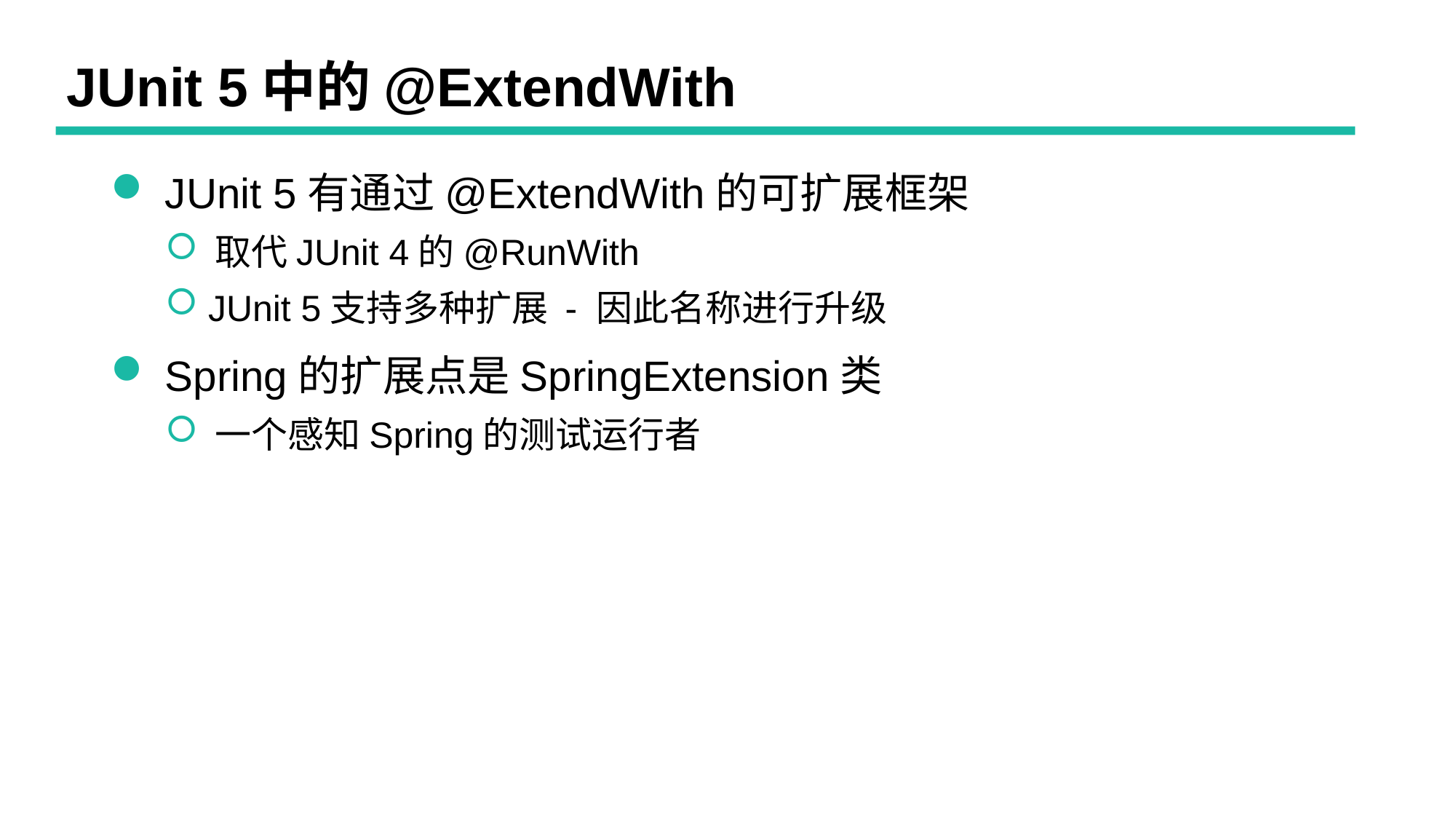

# JUnit 5中的@ExtendWith
 JUnit 5有通过@ExtendWith的可扩展框架
 取代JUnit 4的@RunWith
 JUnit 5支持多种扩展 - 因此名称进行升级
 Spring的扩展点是SpringExtension类
 一个感知Spring的测试运行者